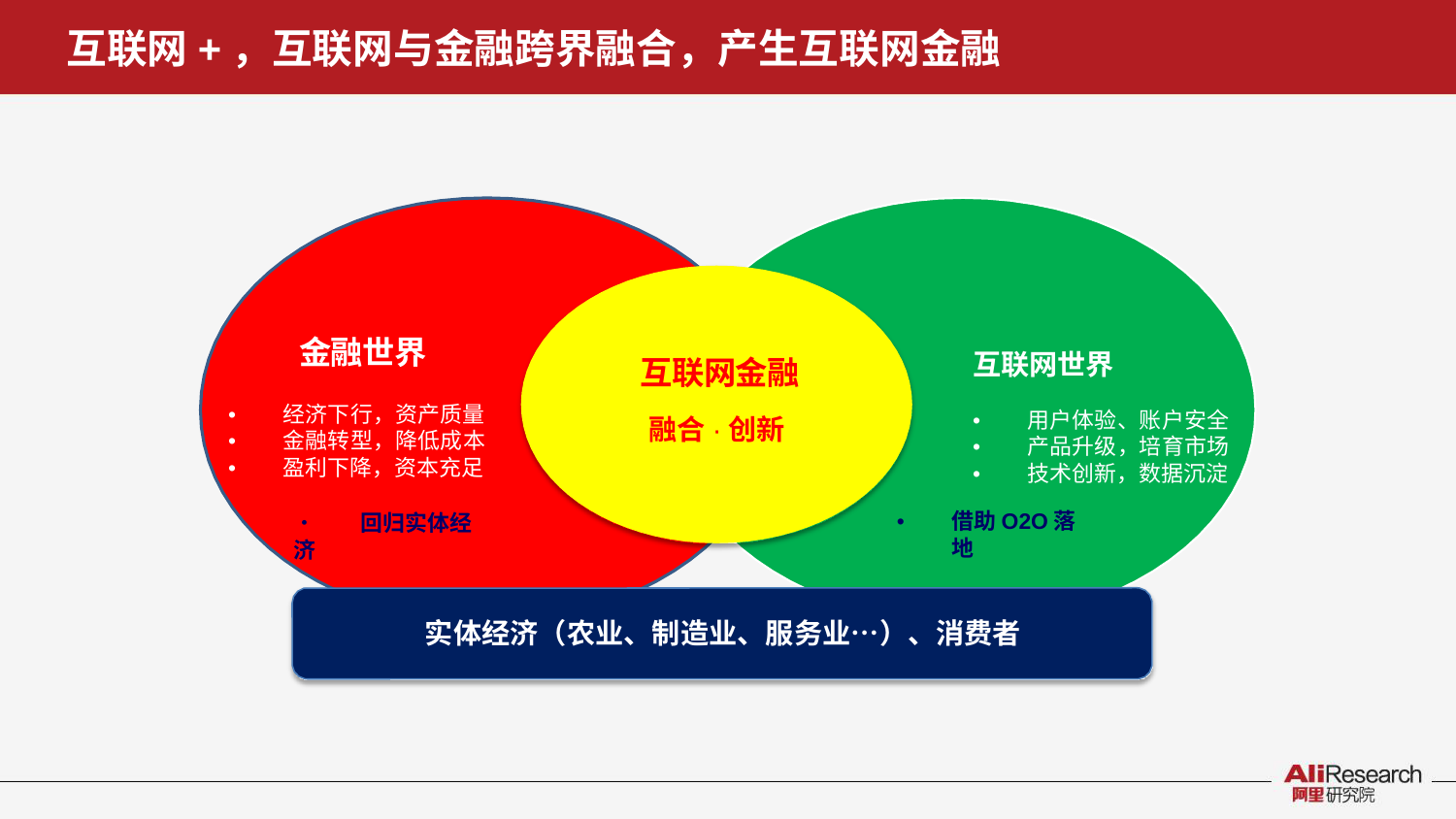

# 互联网+，互联网与金融跨界融合，产生互联网金融

金融世界
互联网世界
互联网金融
融合·创新
•
•
•
经济下行，资产质量 金融转型，降低成本 盈利下降，资本充足

•	回归实体经济
•
•
•
用户体验、账户安全 产品升级，培育市场 技术创新，数据沉淀
•
借助O2O落地

实体经济（农业、制造业、服务业…）、消费者